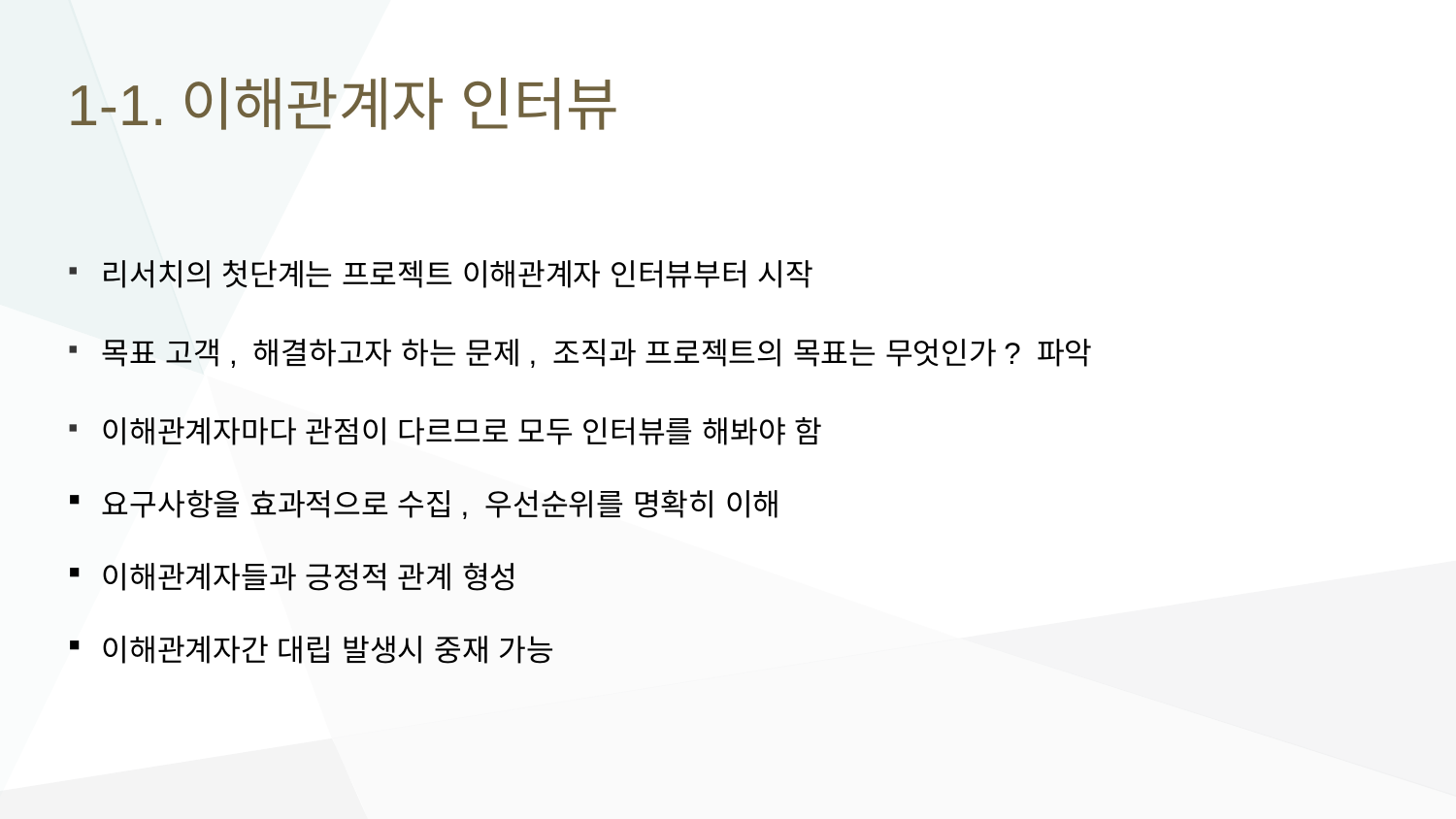

# 1-1.이해관계자 인터뷰
리서치의 첫단계는 프로젝트 이해관계자 인터뷰부터 시작
목표 고객, 해결하고자 하는 문제, 조직과 프로젝트의 목표는 무엇인가? 파악
이해관계자마다 관점이 다르므로 모두 인터뷰를 해봐야 함
요구사항을 효과적으로 수집, 우선순위를 명확히 이해
이해관계자들과 긍정적 관계 형성
이해관계자간 대립 발생시 중재 가능